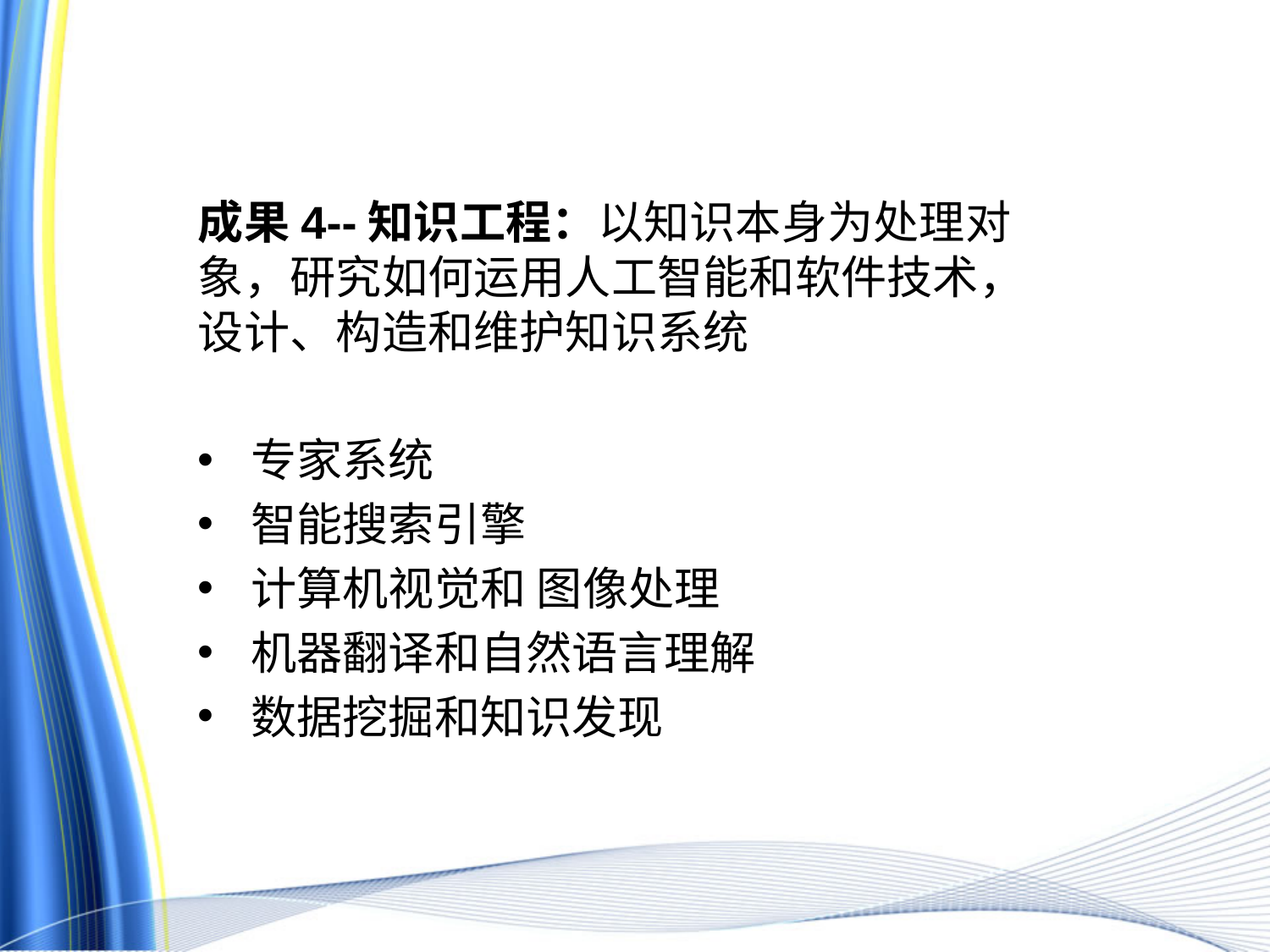

成果4--知识工程：以知识本身为处理对象，研究如何运用人工智能和软件技术，设计、构造和维护知识系统

专家系统
智能搜索引擎
计算机视觉和 图像处理
机器翻译和自然语言理解
数据挖掘和知识发现